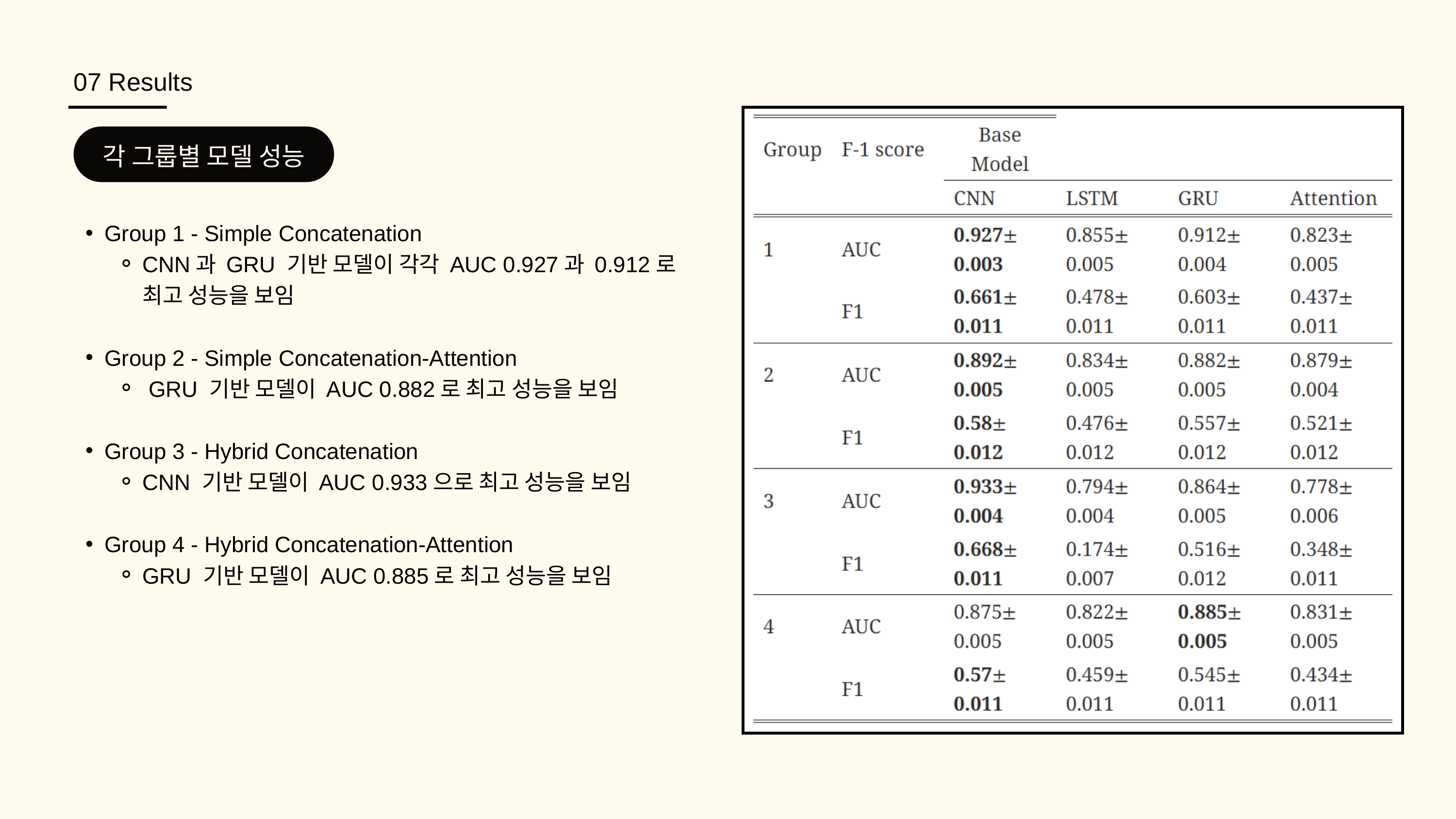

07 Results

각 그룹별 모델 성능

Group 1 - Simple Concatenation
CNN과 GRU 기반 모델이 각각 AUC 0.927과 0.912로 최고 성능을 보임

Group 2 - Simple Concatenation-Attention
 GRU 기반 모델이 AUC 0.882로 최고 성능을 보임

Group 3 - Hybrid Concatenation
CNN 기반 모델이 AUC 0.933으로 최고 성능을 보임

Group 4 - Hybrid Concatenation-Attention
GRU 기반 모델이 AUC 0.885로 최고 성능을 보임